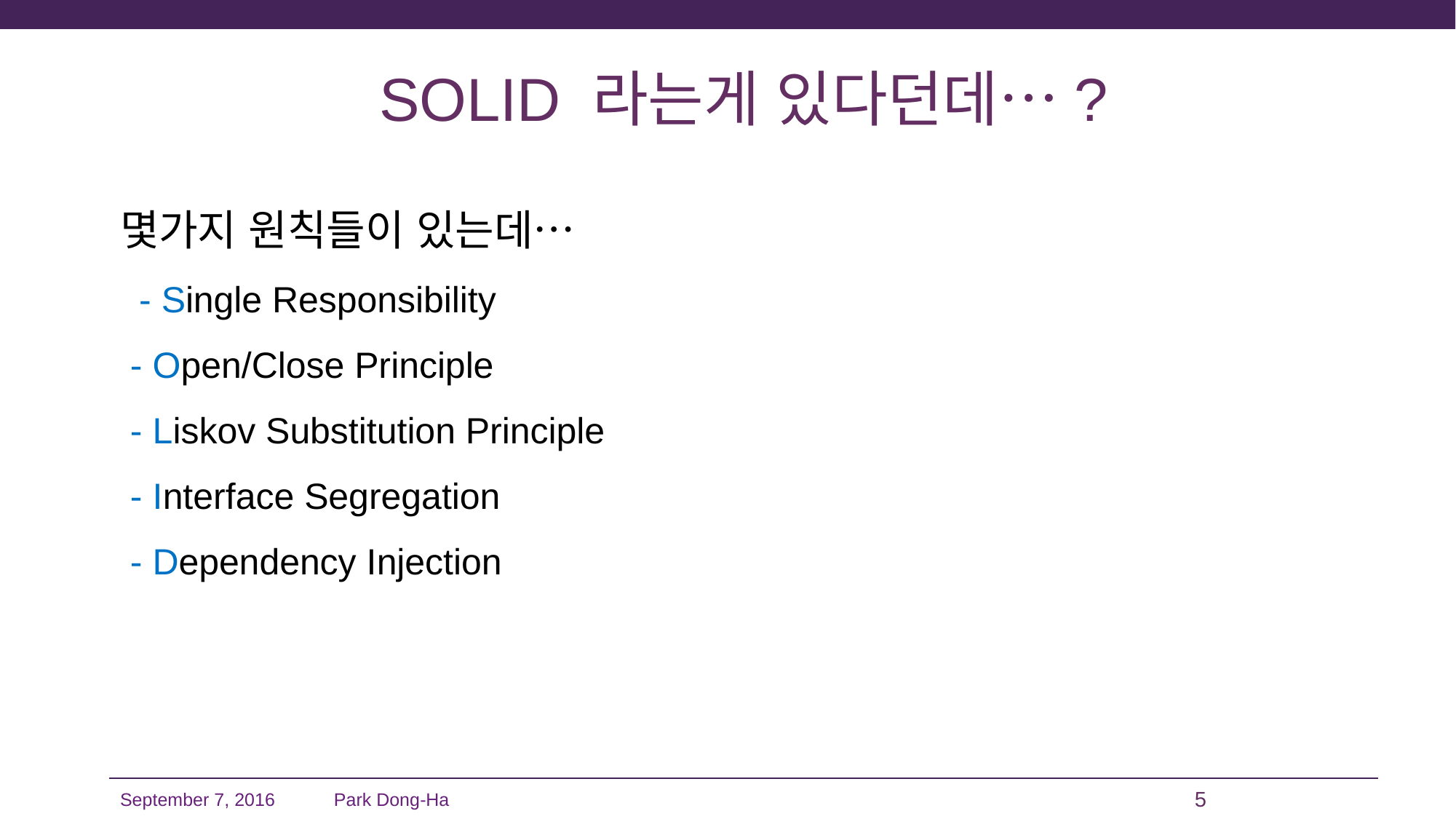

# SOLID 라는게 있다던데…?
몇가지 원칙들이 있는데…
 - Single Responsibility
 - Open/Close Principle
 - Liskov Substitution Principle
 - Interface Segregation
 - Dependency Injection
Park Dong-Ha
5